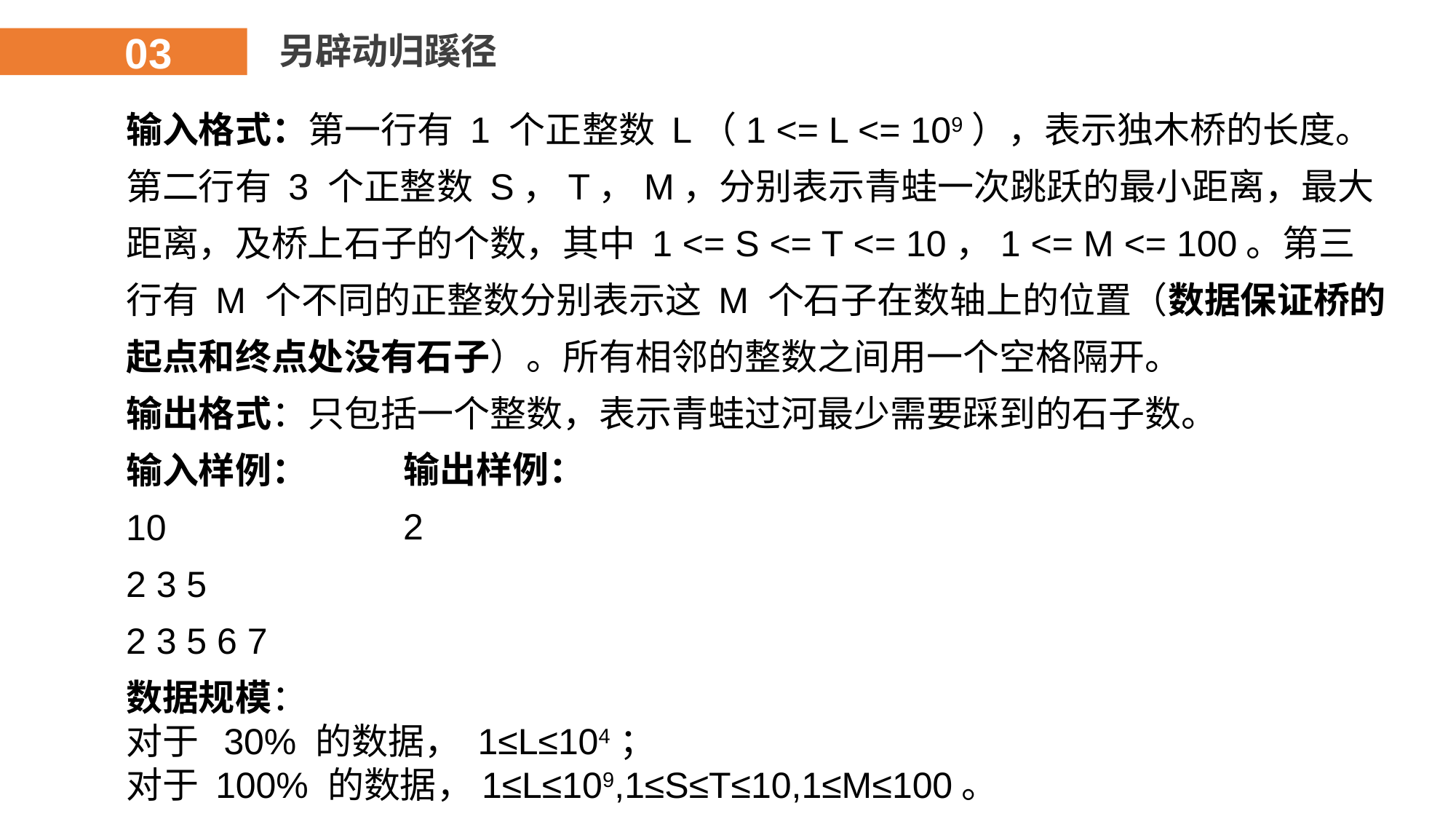

03
另辟动归蹊径

输入格式：第一行有 1 个正整数 L（1 <= L <= 109），表示独木桥的长度。第二行有 3 个正整数 S，T，M，分别表示青蛙一次跳跃的最小距离，最大距离，及桥上石子的个数，其中 1 <= S <= T <= 10，1 <= M <= 100。第三行有 M 个不同的正整数分别表示这 M 个石子在数轴上的位置（数据保证桥的起点和终点处没有石子）。所有相邻的整数之间用一个空格隔开。
输出格式：只包括一个整数，表示青蛙过河最少需要踩到的石子数。
输入样例：
10
2 3 5
2 3 5 6 7
数据规模：
对于  30% 的数据， 1≤L≤104；
对于 100% 的数据，1≤L≤109,1≤S≤T≤10,1≤M≤100。
输出样例：
2